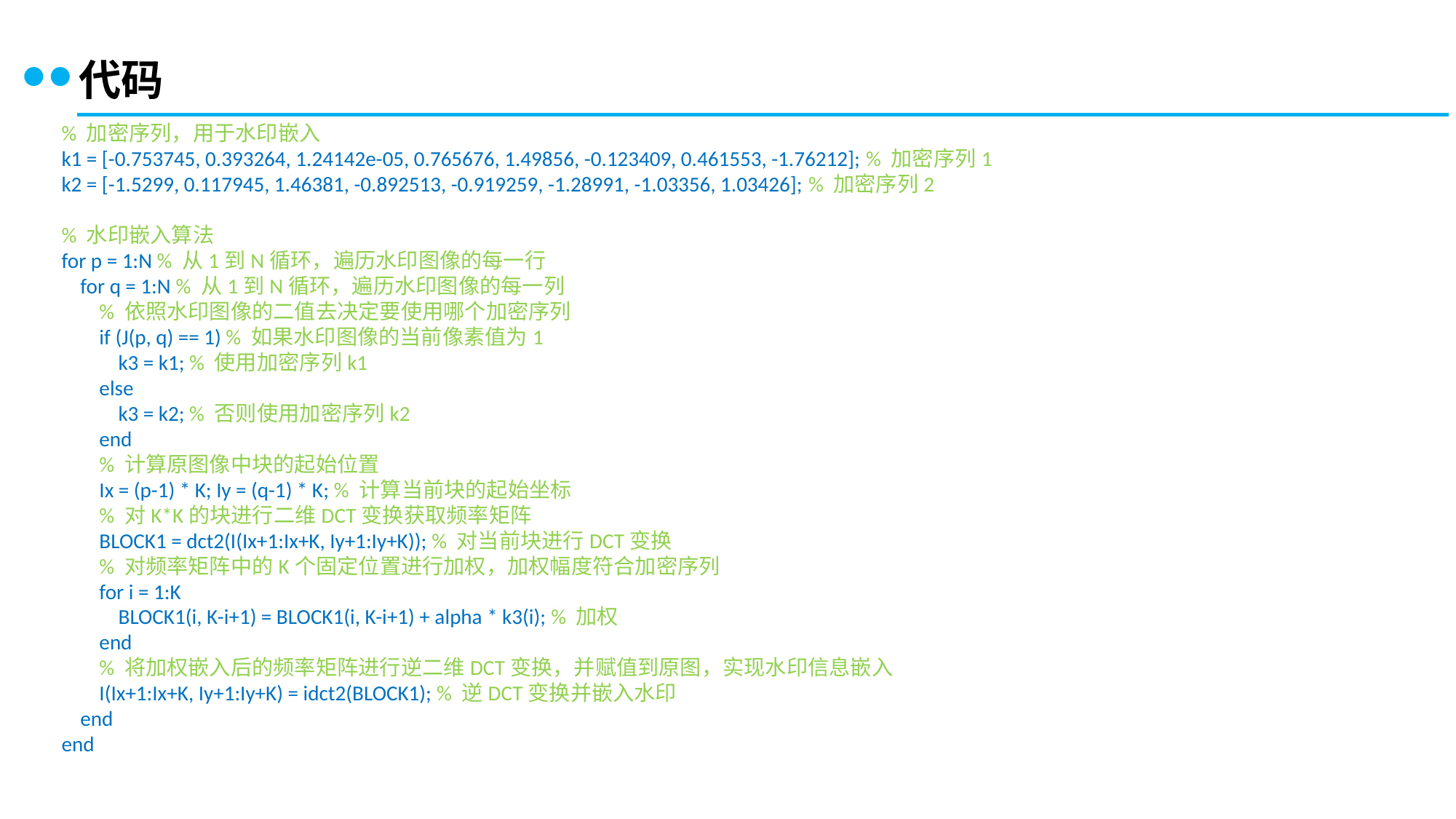

代码

% 加密序列，用于水印嵌入
k1 = [-0.753745, 0.393264, 1.24142e-05, 0.765676, 1.49856, -0.123409, 0.461553, -1.76212]; % 加密序列1
k2 = [-1.5299, 0.117945, 1.46381, -0.892513, -0.919259, -1.28991, -1.03356, 1.03426]; % 加密序列2

% 水印嵌入算法
for p = 1:N % 从1到N循环，遍历水印图像的每一行
    for q = 1:N % 从1到N循环，遍历水印图像的每一列
        % 依照水印图像的二值去决定要使用哪个加密序列
        if (J(p, q) == 1) % 如果水印图像的当前像素值为1
            k3 = k1; % 使用加密序列k1
        else
            k3 = k2; % 否则使用加密序列k2
        end
        % 计算原图像中块的起始位置
        Ix = (p-1) * K; Iy = (q-1) * K; % 计算当前块的起始坐标
        % 对K*K的块进行二维DCT变换获取频率矩阵
        BLOCK1 = dct2(I(Ix+1:Ix+K, Iy+1:Iy+K)); % 对当前块进行DCT变换
        % 对频率矩阵中的K个固定位置进行加权，加权幅度符合加密序列
        for i = 1:K
            BLOCK1(i, K-i+1) = BLOCK1(i, K-i+1) + alpha * k3(i); % 加权
        end
        % 将加权嵌入后的频率矩阵进行逆二维DCT变换，并赋值到原图，实现水印信息嵌入
        I(Ix+1:Ix+K, Iy+1:Iy+K) = idct2(BLOCK1); % 逆DCT变换并嵌入水印
    end
end